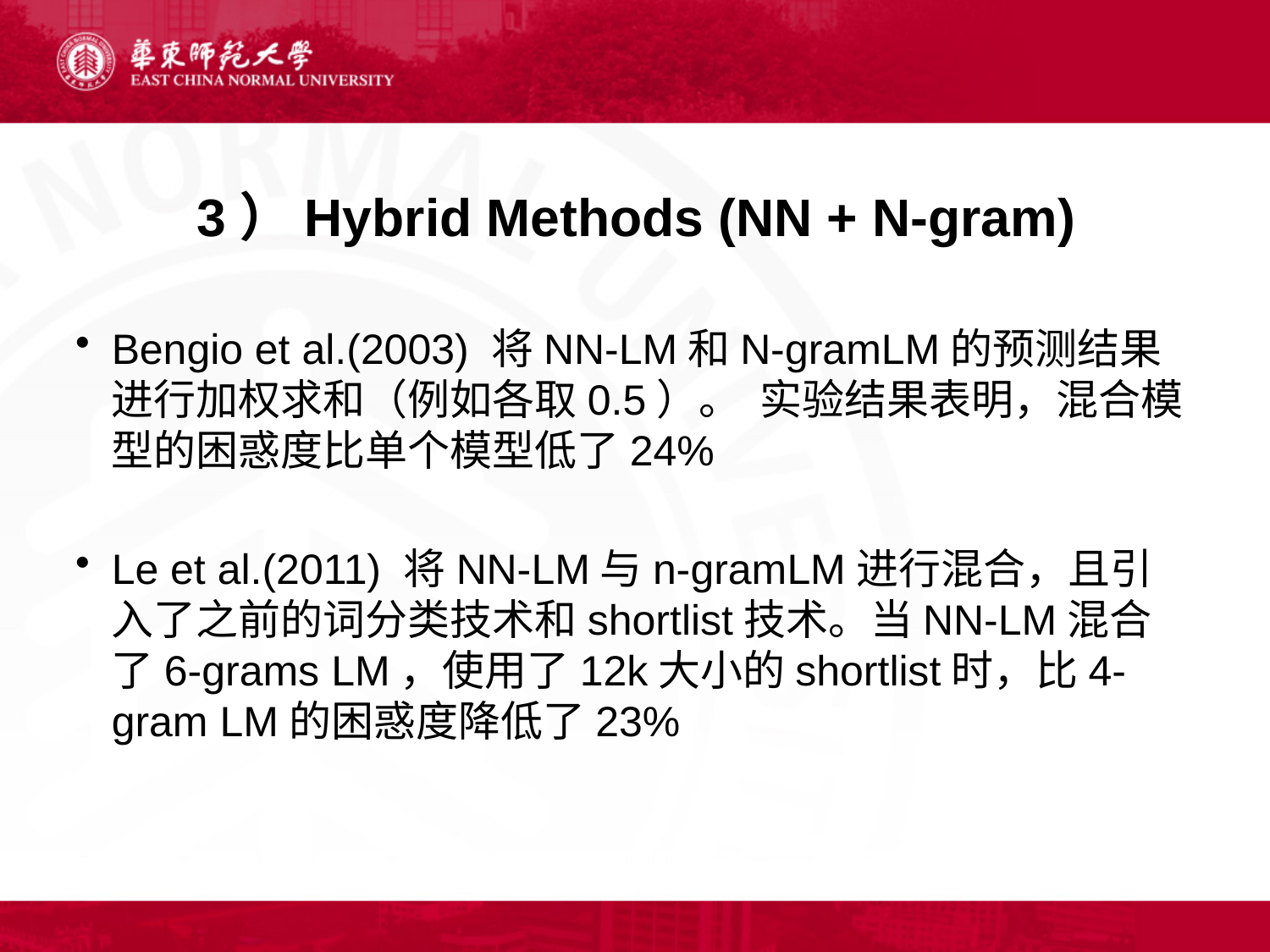

# 3）Hybrid Methods (NN + N-gram)
Bengio et al.(2003) 将NN-LM和N-gramLM的预测结果进行加权求和（例如各取0.5）。  实验结果表明，混合模型的困惑度比单个模型低了24%

Le et al.(2011) 将NN-LM与n-gramLM进行混合，且引入了之前的词分类技术和shortlist技术。当NN-LM混合了6-grams LM，使用了12k大小的shortlist时，比4-gram LM的困惑度降低了23%